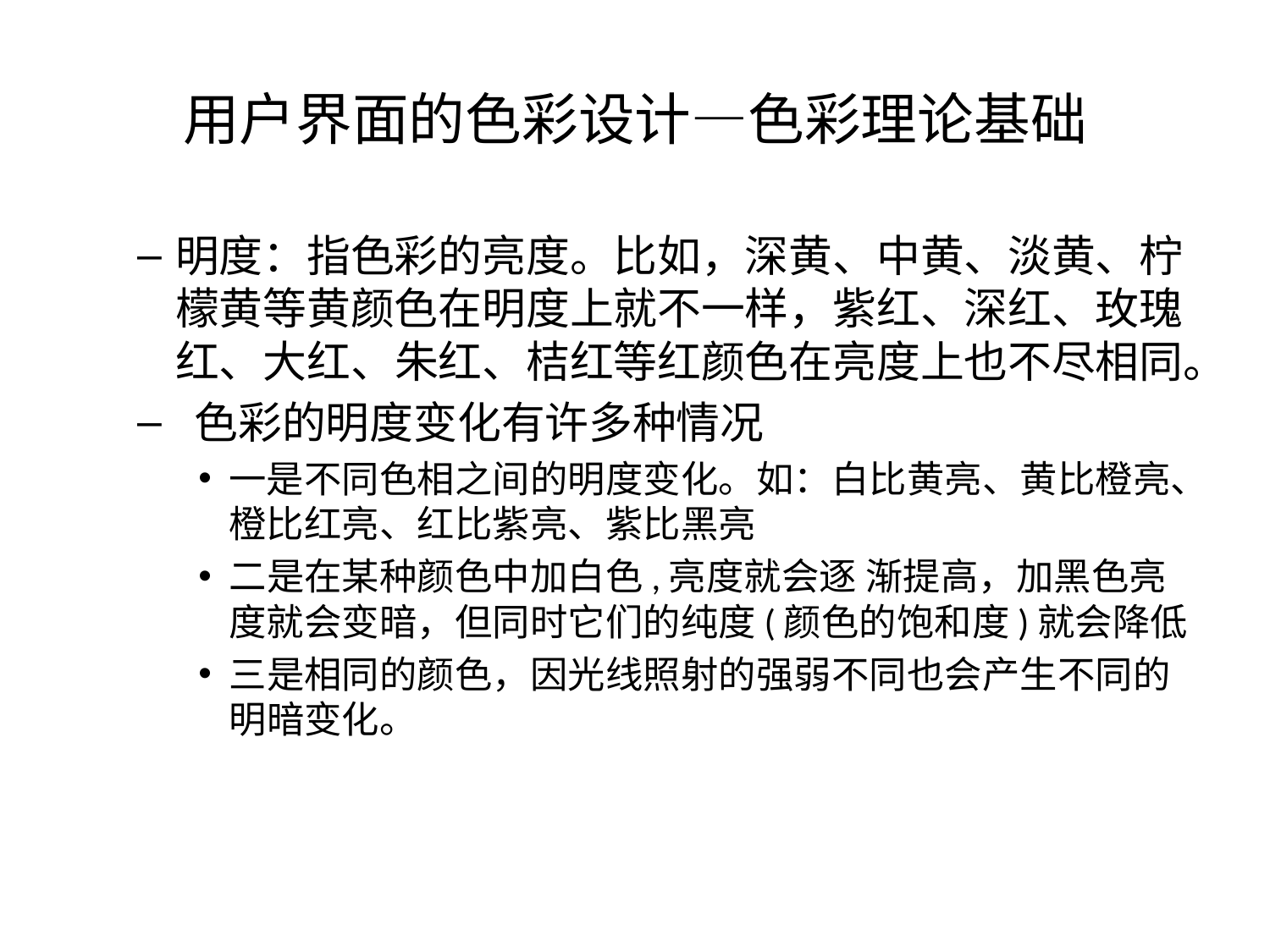

# 用户界面的色彩设计—色彩理论基础
明度：指色彩的亮度。比如，深黄、中黄、淡黄、柠檬黄等黄颜色在明度上就不一样，紫红、深红、玫瑰红、大红、朱红、桔红等红颜色在亮度上也不尽相同。
 色彩的明度变化有许多种情况
一是不同色相之间的明度变化。如：白比黄亮、黄比橙亮、橙比红亮、红比紫亮、紫比黑亮
二是在某种颜色中加白色,亮度就会逐 渐提高，加黑色亮度就会变暗，但同时它们的纯度(颜色的饱和度)就会降低
三是相同的颜色，因光线照射的强弱不同也会产生不同的明暗变化。